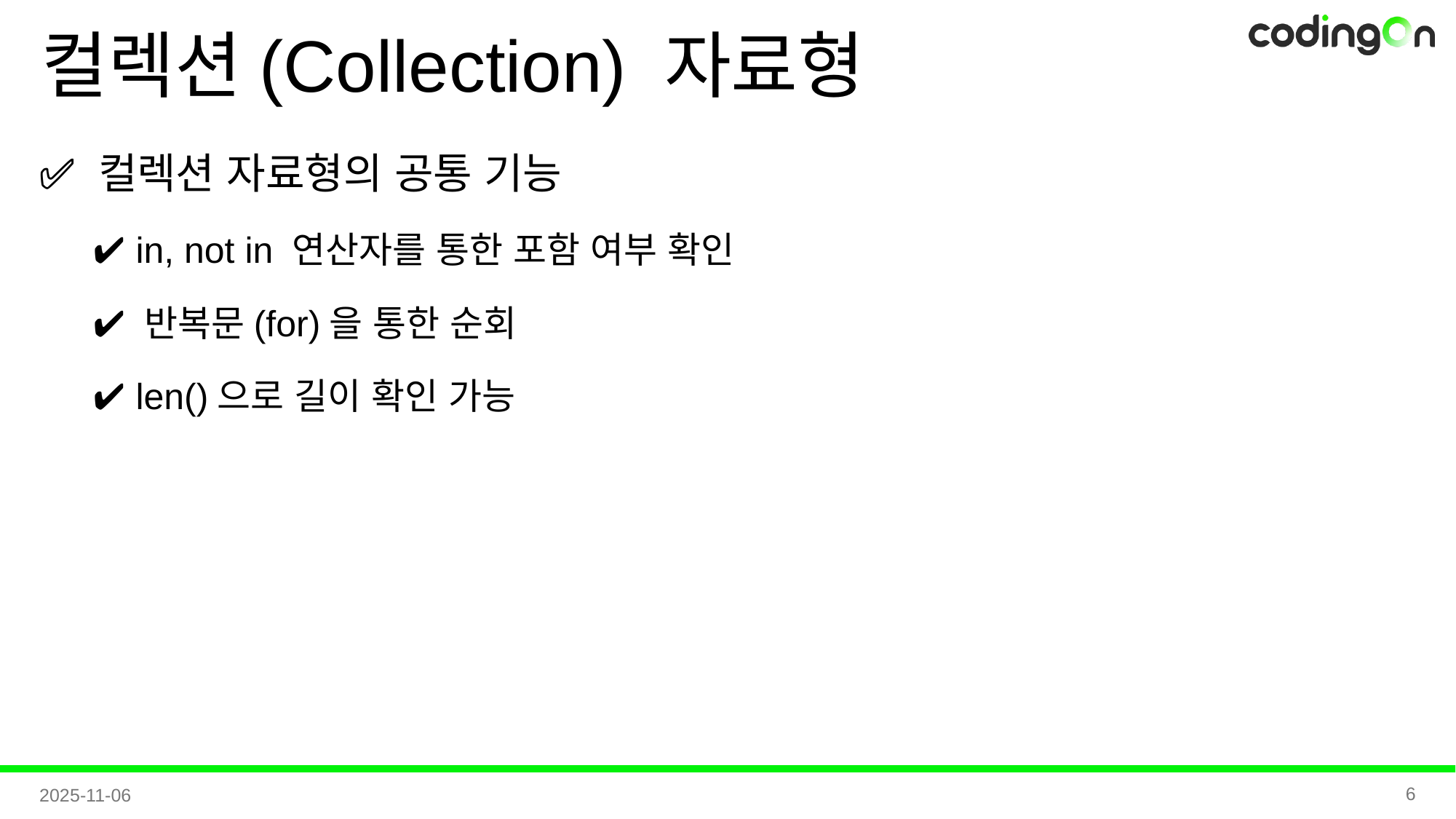

# 컬렉션(Collection) 자료형
✅ 컬렉션 자료형의 공통 기능
✔️ in, not in 연산자를 통한 포함 여부 확인
✔️ 반복문(for)을 통한 순회
✔️ len()으로 길이 확인 가능
6
2025-11-06